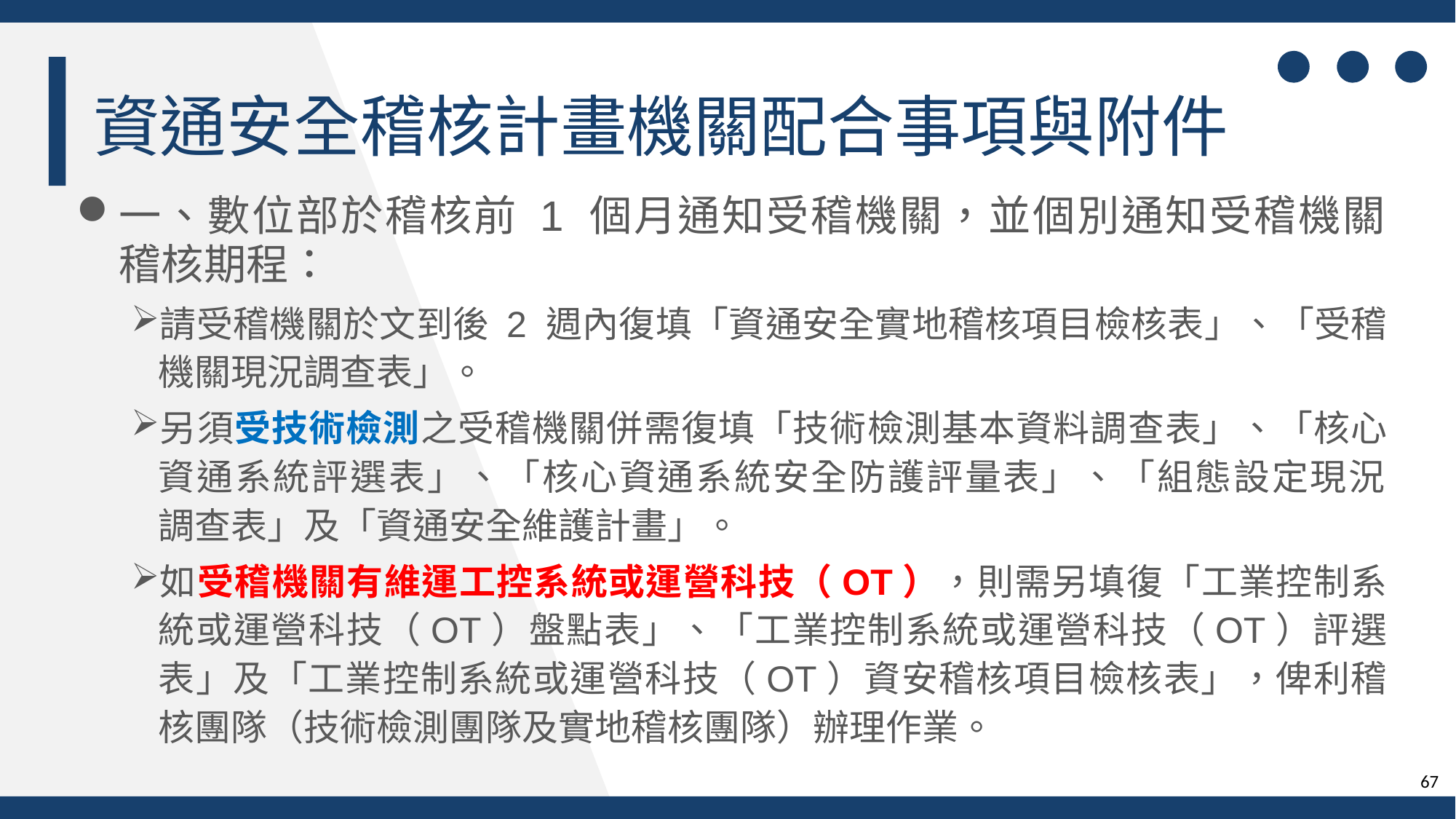

資通安全稽核計畫機關配合事項與附件
一、數位部於稽核前 1 個月通知受稽機關，並個別通知受稽機關
稽核期程：
請受稽機關於文到後 2 週內復填「資通安全實地稽核項目檢核表」、「受稽機關現況調查表」。
另須受技術檢測之受稽機關併需復填「技術檢測基本資料調查表」、「核心資通系統評選表」、「核心資通系統安全防護評量表」、「組態設定現況
調查表」及「資通安全維護計畫」。
如受稽機關有維運工控系統或運營科技（OT），則需另填復「工業控制系統或運營科技（OT）盤點表」、「工業控制系統或運營科技（OT）評選表」及「工業控制系統或運營科技（OT）資安稽核項目檢核表」，俾利稽核團隊（技術檢測團隊及實地稽核團隊）辦理作業。